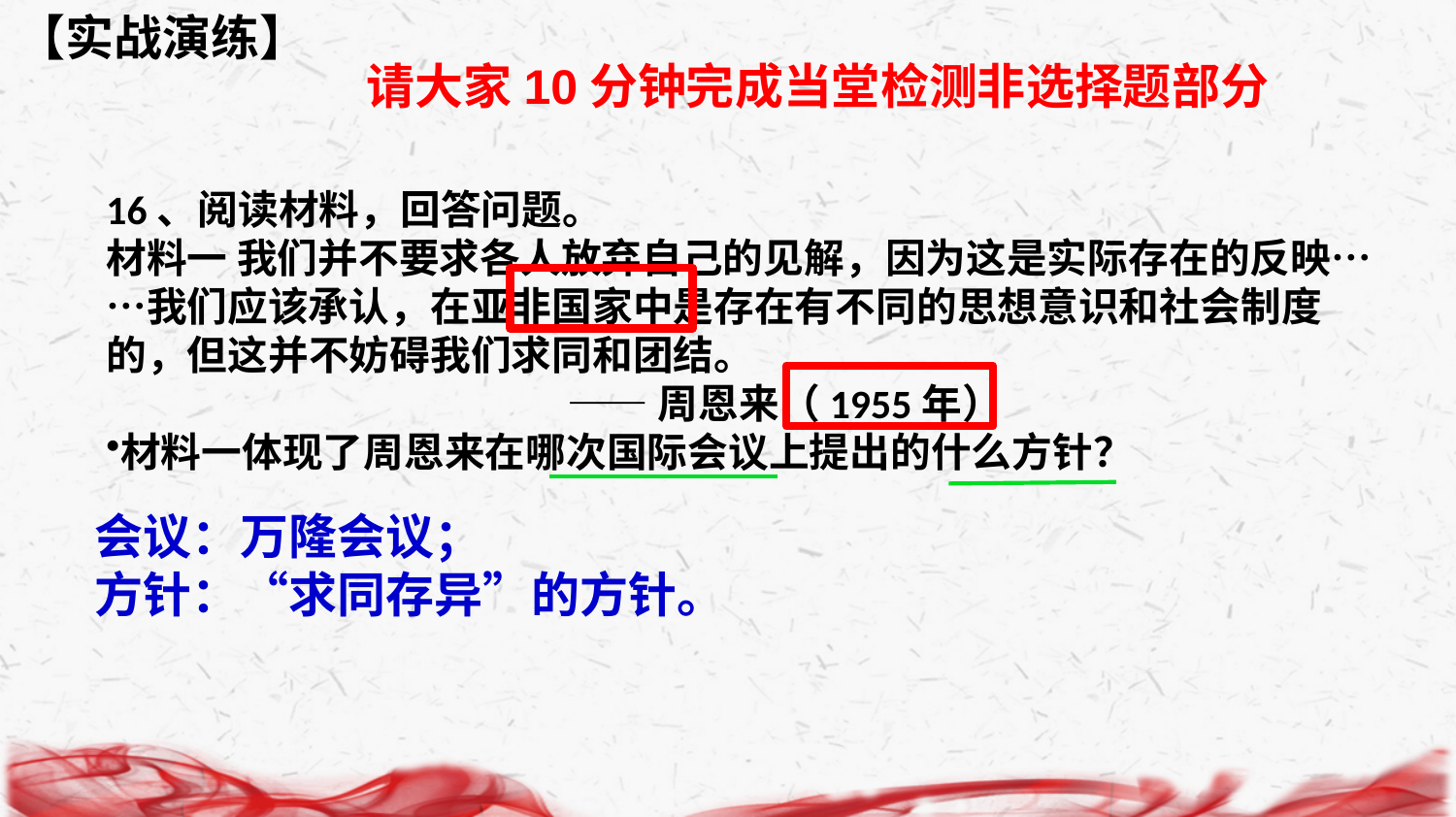

【实战演练】
请大家10分钟完成当堂检测非选择题部分
16、阅读材料，回答问题。
材料一 我们并不要求各人放弃自己的见解，因为这是实际存在的反映……我们应该承认，在亚非国家中是存在有不同的思想意识和社会制度的，但这并不妨碍我们求同和团结。
                                                  ——周恩来（1955年）
材料一体现了周恩来在哪次国际会议上提出的什么方针？

会议：万隆会议；
方针：“求同存异”的方针。